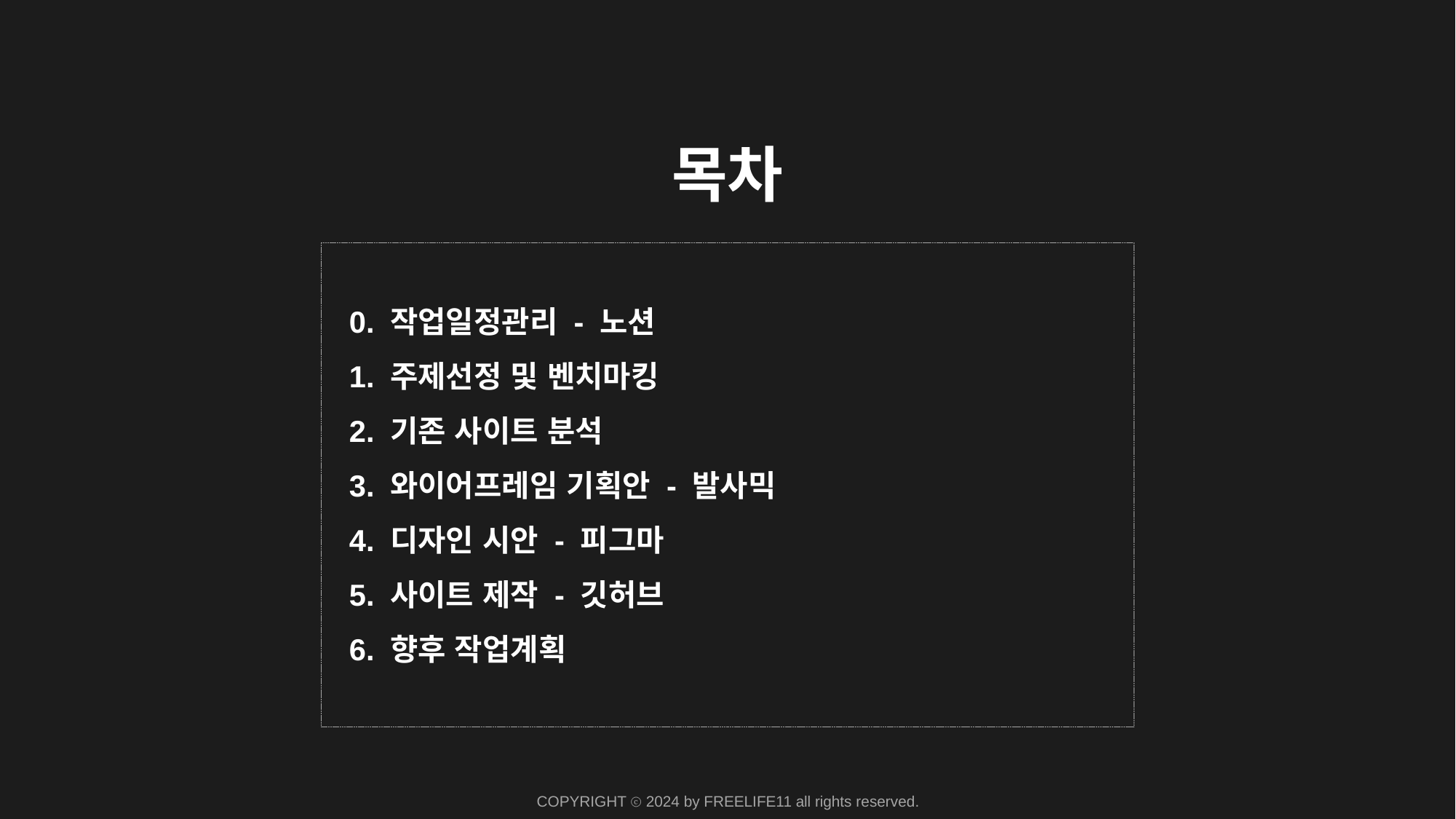

목차

  0. 작업일정관리 - 노션
  1. 주제선정 및 벤치마킹
  2. 기존 사이트 분석
  3. 와이어프레임 기획안 - 발사믹
  4. 디자인 시안 - 피그마
  5. 사이트 제작 - 깃허브
  6. 향후 작업계획

COPYRIGHT ⓒ 2024 by FREELIFE11 all rights reserved.